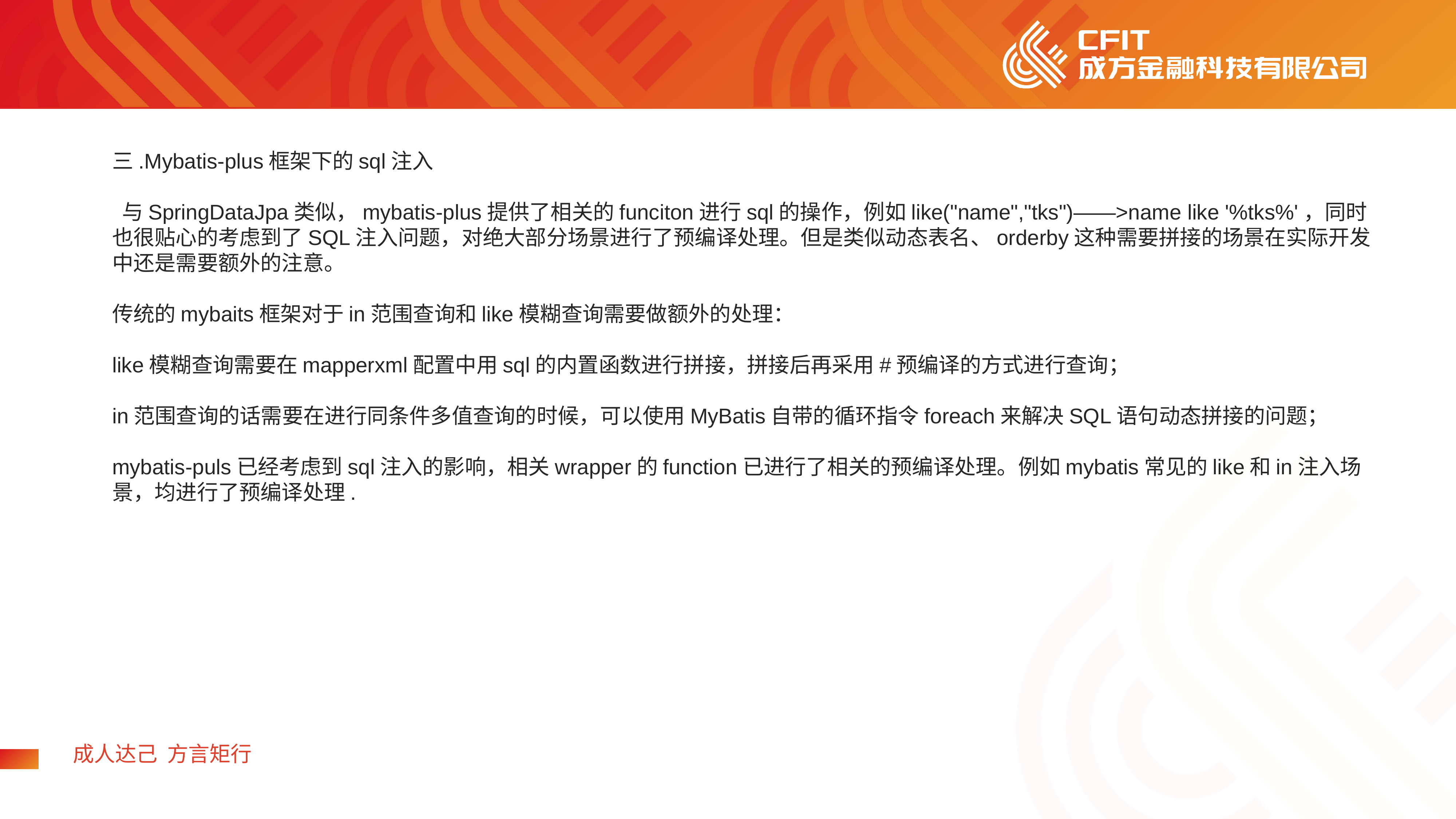

三.Mybatis-plus框架下的sql注入

​ 与SpringDataJpa类似，mybatis-plus提供了相关的funciton进行sql的操作，例如like("name","tks")——>name like '%tks%'，同时也很贴心的考虑到了SQL注入问题，对绝大部分场景进行了预编译处理。但是类似动态表名、orderby这种需要拼接的场景在实际开发中还是需要额外的注意。

传统的mybaits框架对于in范围查询和like模糊查询需要做额外的处理：

like模糊查询需要在mapperxml配置中用sql的内置函数进行拼接，拼接后再采用#预编译的方式进行查询；

in范围查询的话需要在进行同条件多值查询的时候，可以使用MyBatis自带的循环指令foreach来解决SQL语句动态拼接的问题；

mybatis-puls已经考虑到sql注入的影响，相关wrapper的function已进行了相关的预编译处理。例如mybatis常见的like和in注入场景，均进行了预编译处理.